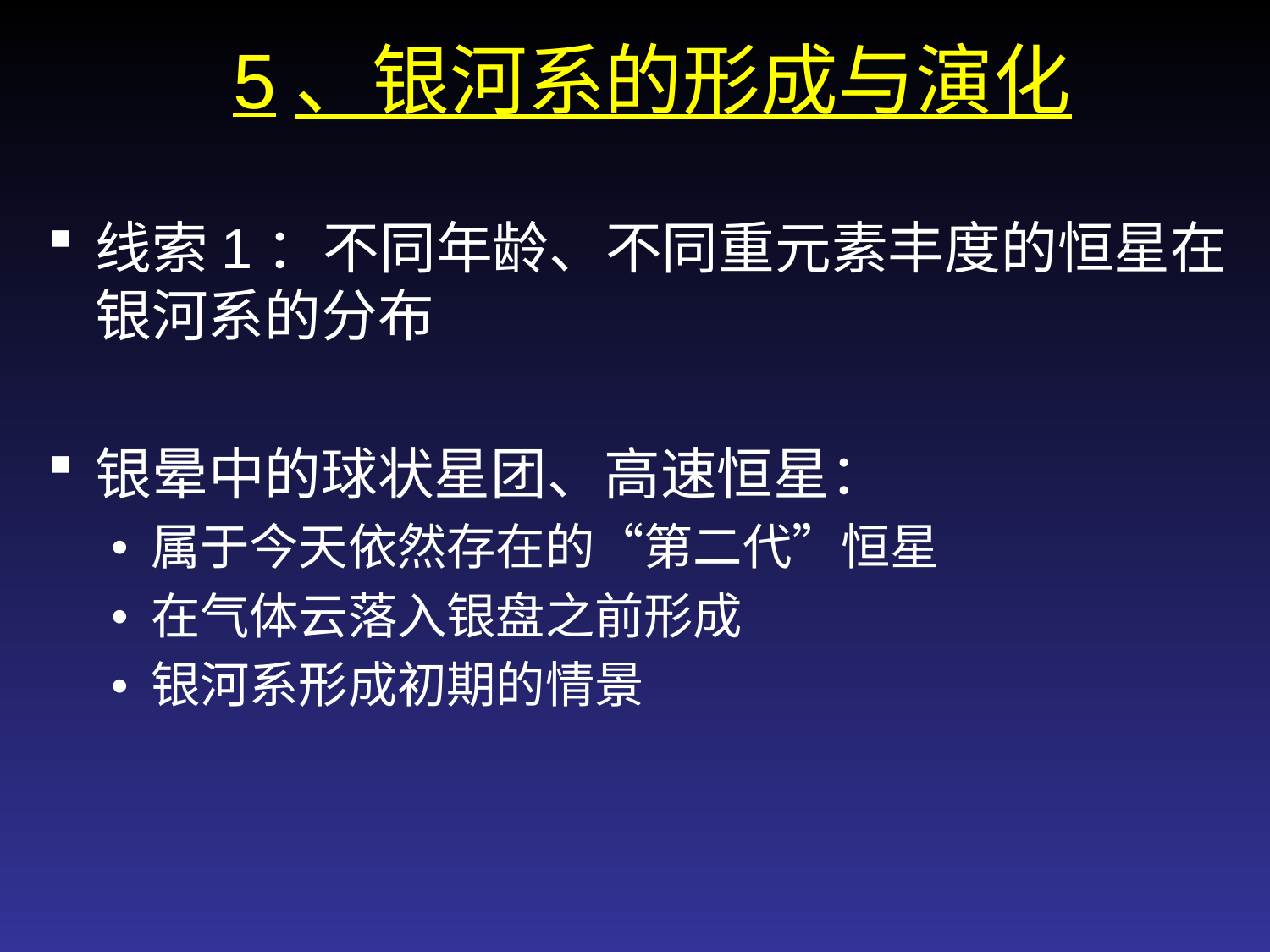

5、银河系的形成与演化
线索1：不同年龄、不同重元素丰度的恒星在银河系的分布

银晕中的球状星团、高速恒星：
属于今天依然存在的“第二代”恒星
在气体云落入银盘之前形成
银河系形成初期的情景